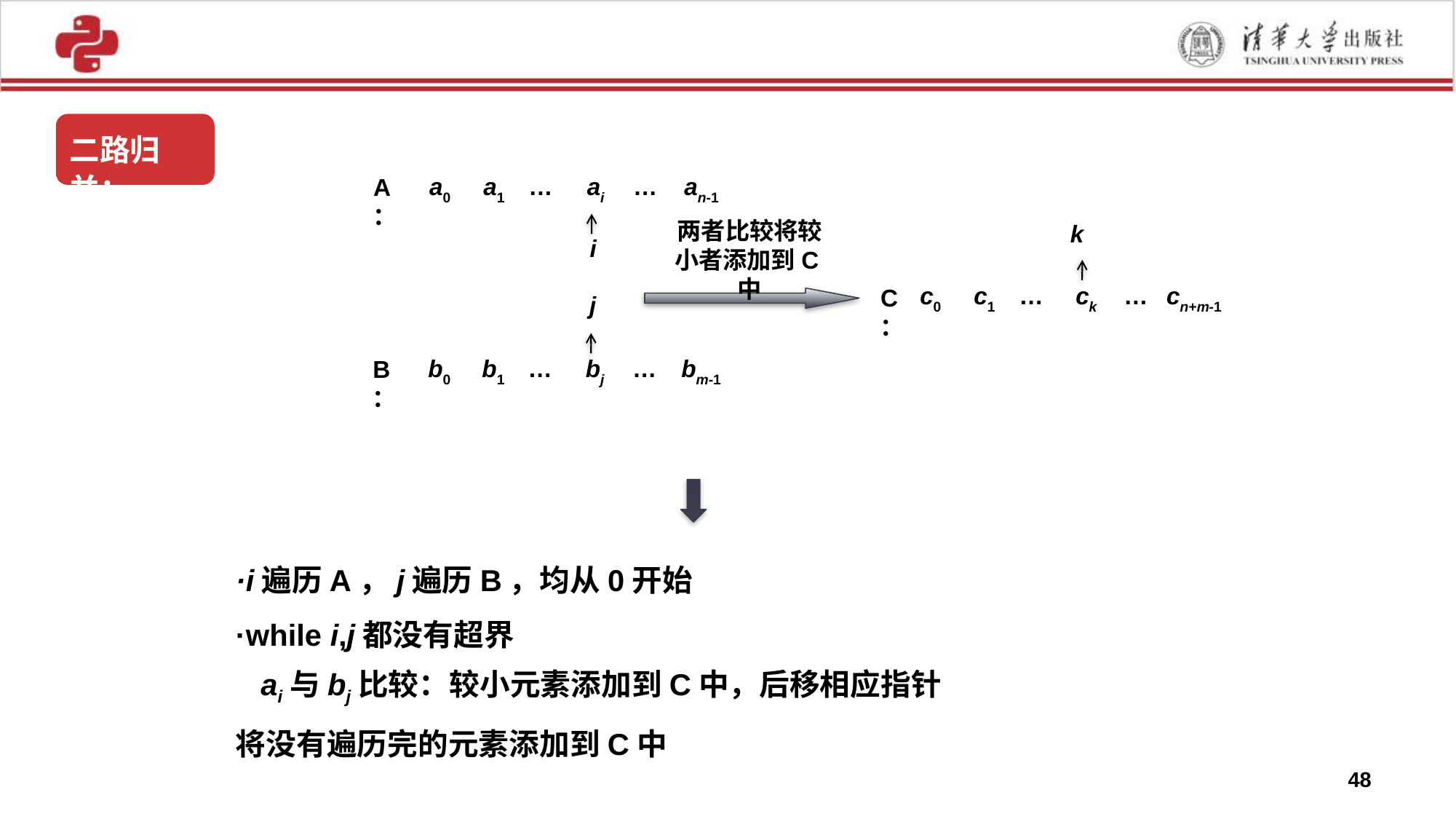

二路归并：

a0
a1
…
ai
…
an-1
A：

两者比较将较小者添加到C中
k
i

c0
c1
…
ck
…
cn+m-1
C：

j

b0
b1
…
bj
…
bm-1
B：

·i遍历A，j遍历B，均从0开始
·while i,j都没有超界
   ai与bj比较：较小元素添加到C中，后移相应指针
将没有遍历完的元素添加到C中
48